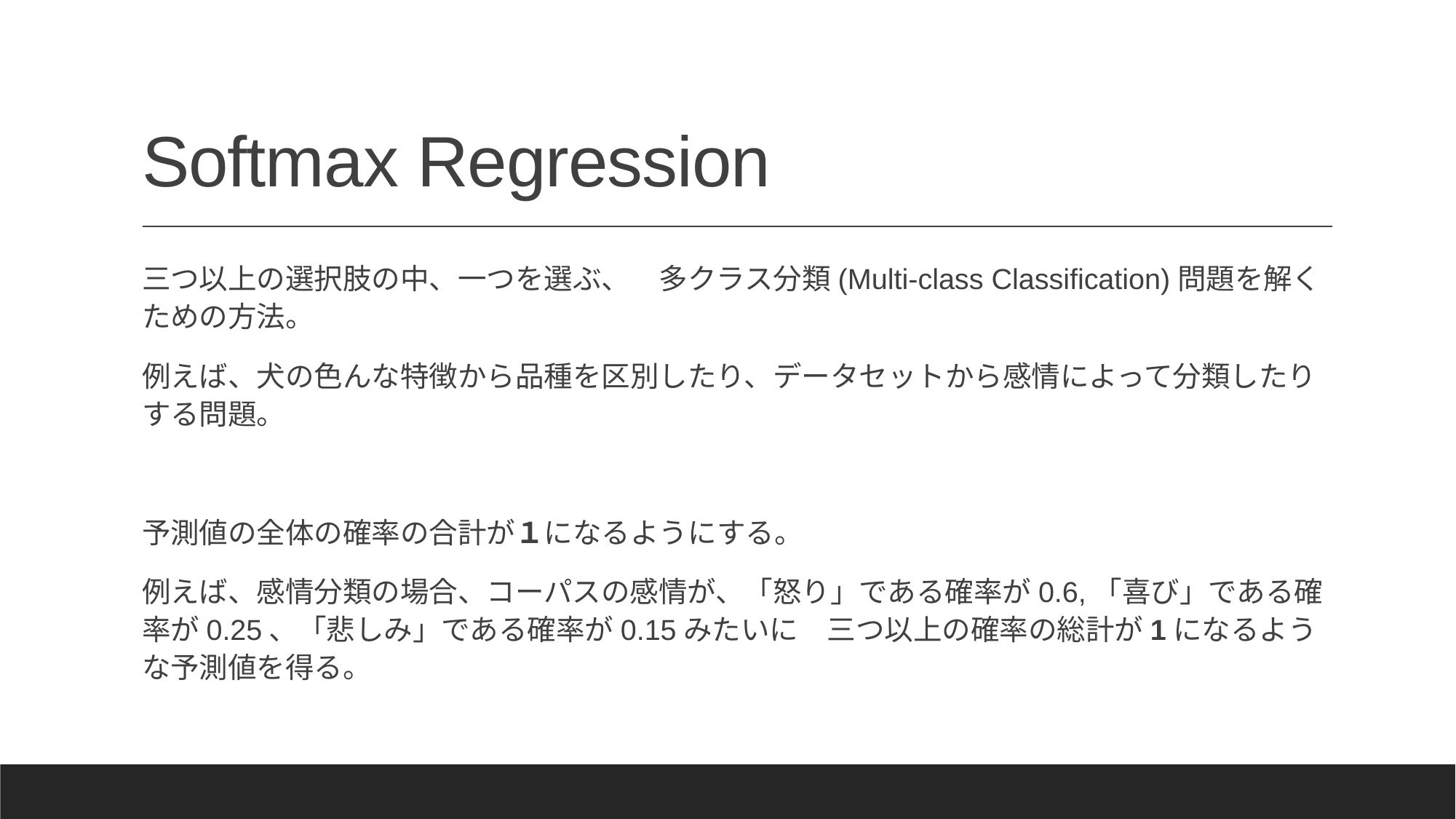

# Softmax Regression
三つ以上の選択肢の中、一つを選ぶ、　多クラス分類(Multi-class Classification)問題を解くための方法。
例えば、犬の色んな特徴から品種を区別したり、データセットから感情によって分類したりする問題。

予測値の全体の確率の合計が１になるようにする。
例えば、感情分類の場合、コーパスの感情が、「怒り」である確率が0.6,「喜び」である確率が0.25、「悲しみ」である確率が0.15みたいに　三つ以上の確率の総計が1になるような予測値を得る。